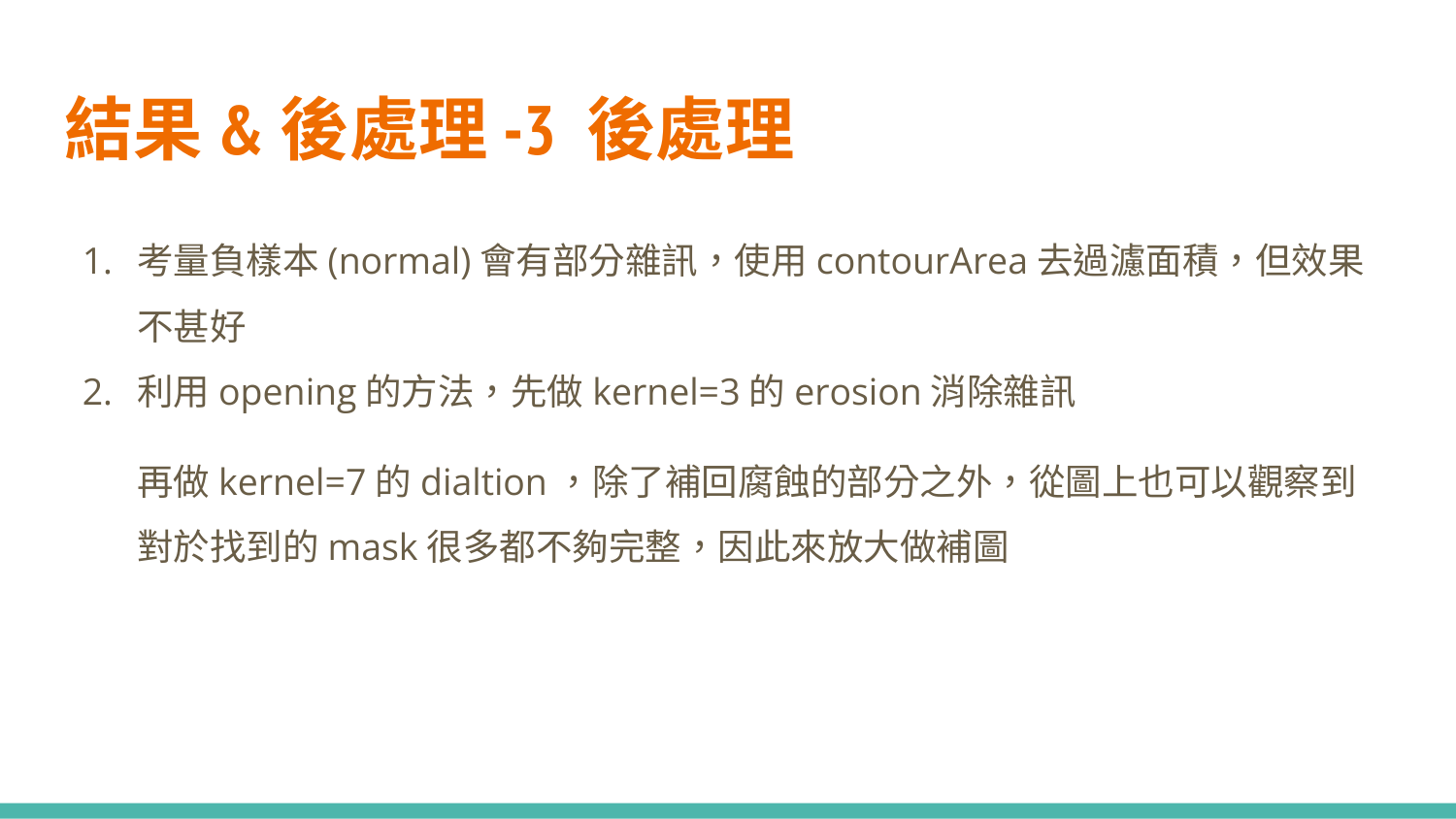

# 結果&後處理-3 後處理
考量負樣本(normal)會有部分雜訊，使用contourArea去過濾面積，但效果不甚好
利用opening的方法，先做kernel=3的erosion消除雜訊
再做kernel=7的dialtion，除了補回腐蝕的部分之外，從圖上也可以觀察到對於找到的mask很多都不夠完整，因此來放大做補圖